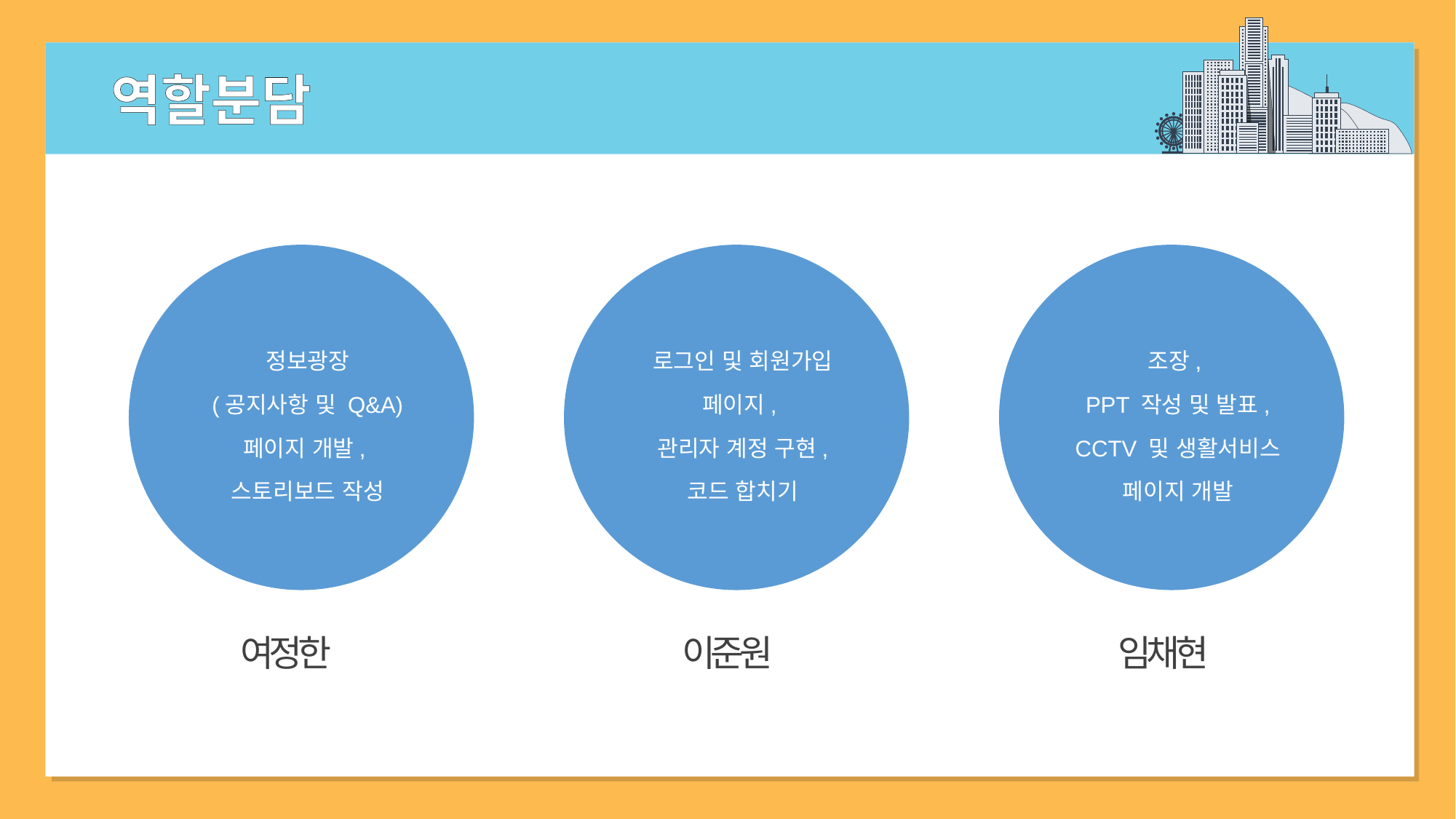

역할분담
정보광장
(공지사항 및 Q&A) 페이지 개발,
스토리보드 작성
로그인 및 회원가입 페이지,
관리자 계정 구현, 코드 합치기
조장,
PPT 작성 및 발표, CCTV 및 생활서비스 페이지 개발
여정한
이준원
임채현